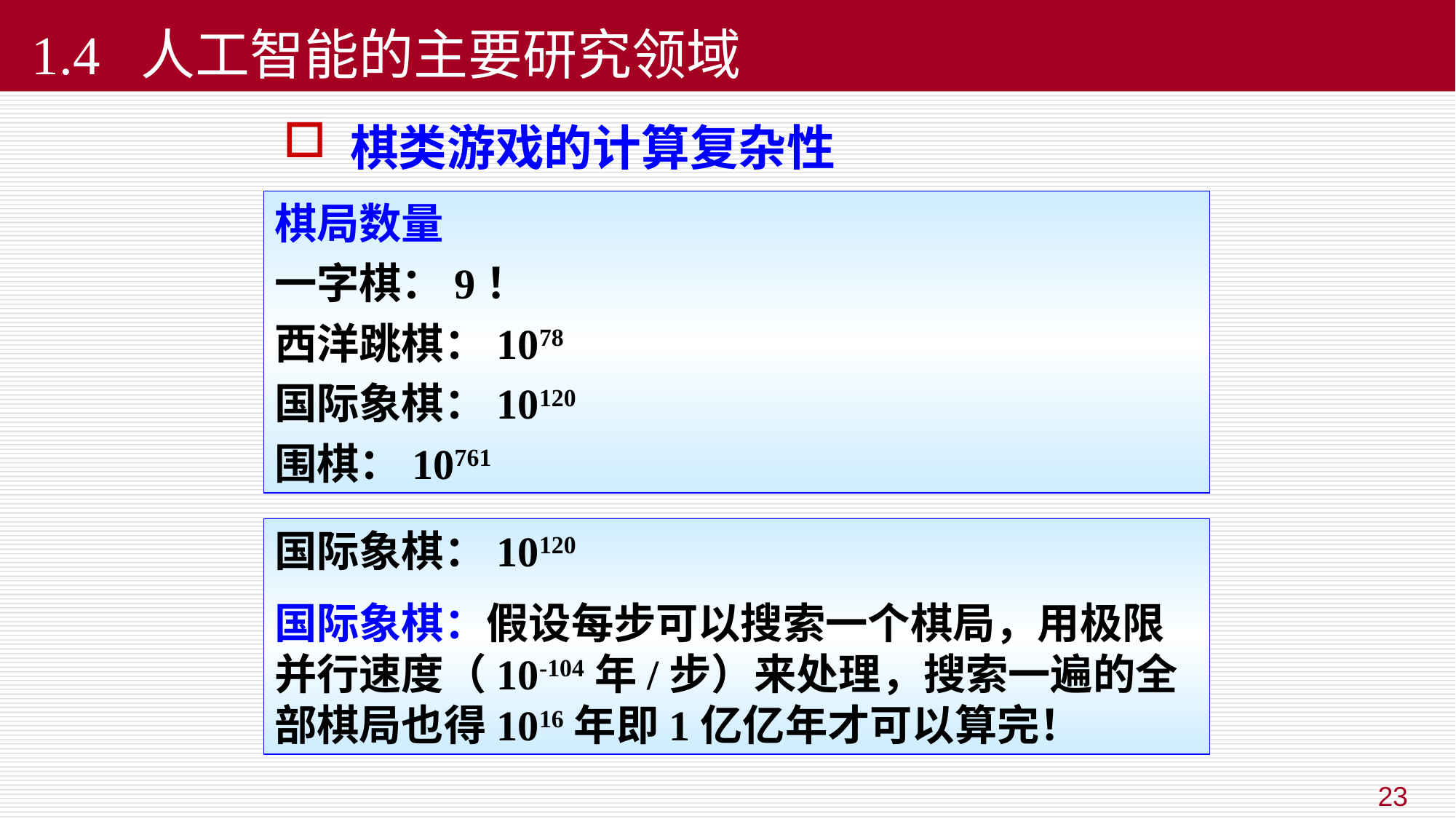

# 1.4  人工智能的主要研究领域
 棋类游戏的计算复杂性
棋局数量
一字棋：9！
西洋跳棋：1078
国际象棋：10120
围棋：10761
国际象棋：10120
国际象棋：假设每步可以搜索一个棋局，用极限并行速度（10-104年/步）来处理，搜索一遍的全部棋局也得1016年即1亿亿年才可以算完！
23